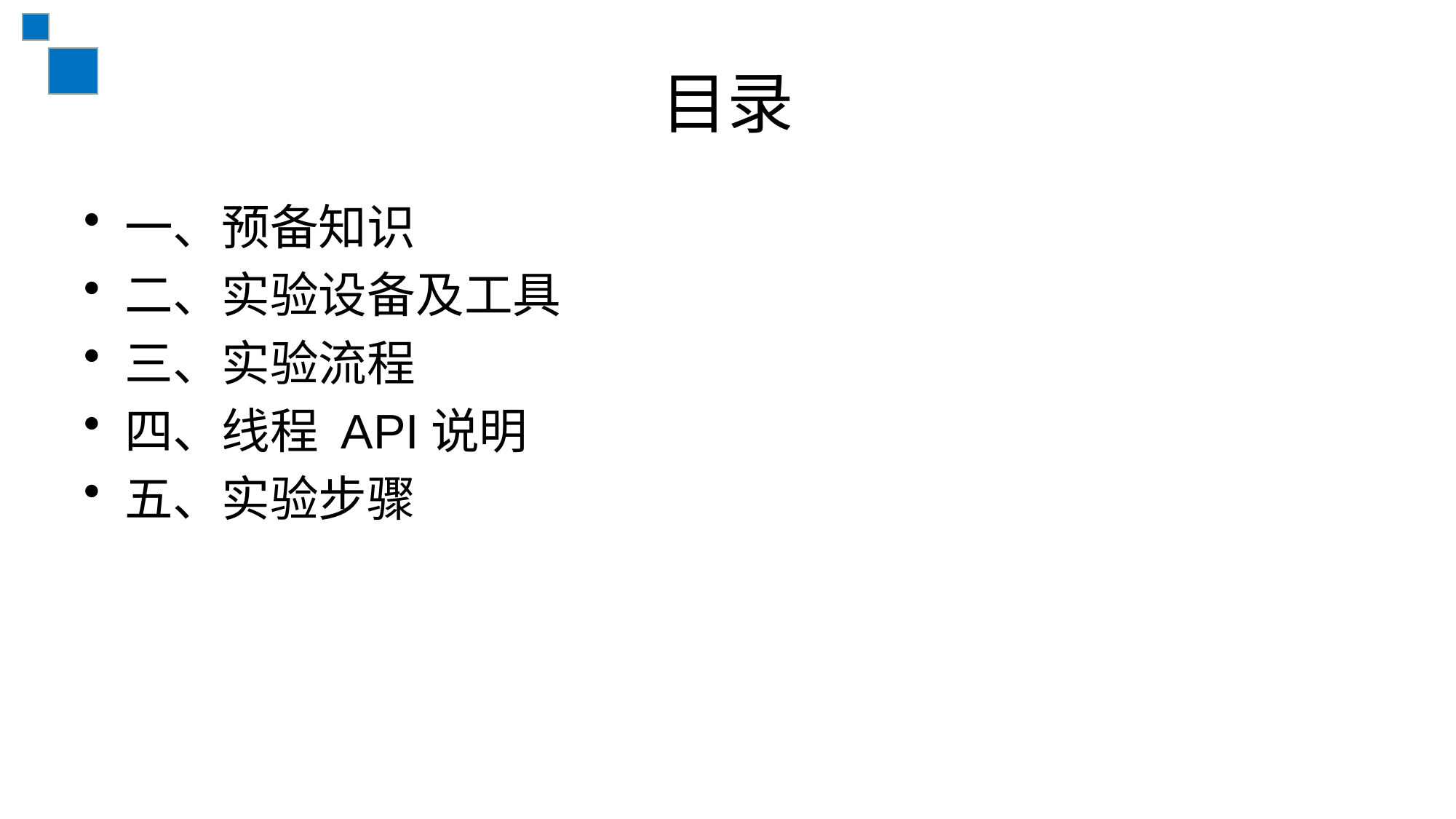

# 目录

一、预备知识
二、实验设备及工具
三、实验流程
四、线程 API说明
五、实验步骤